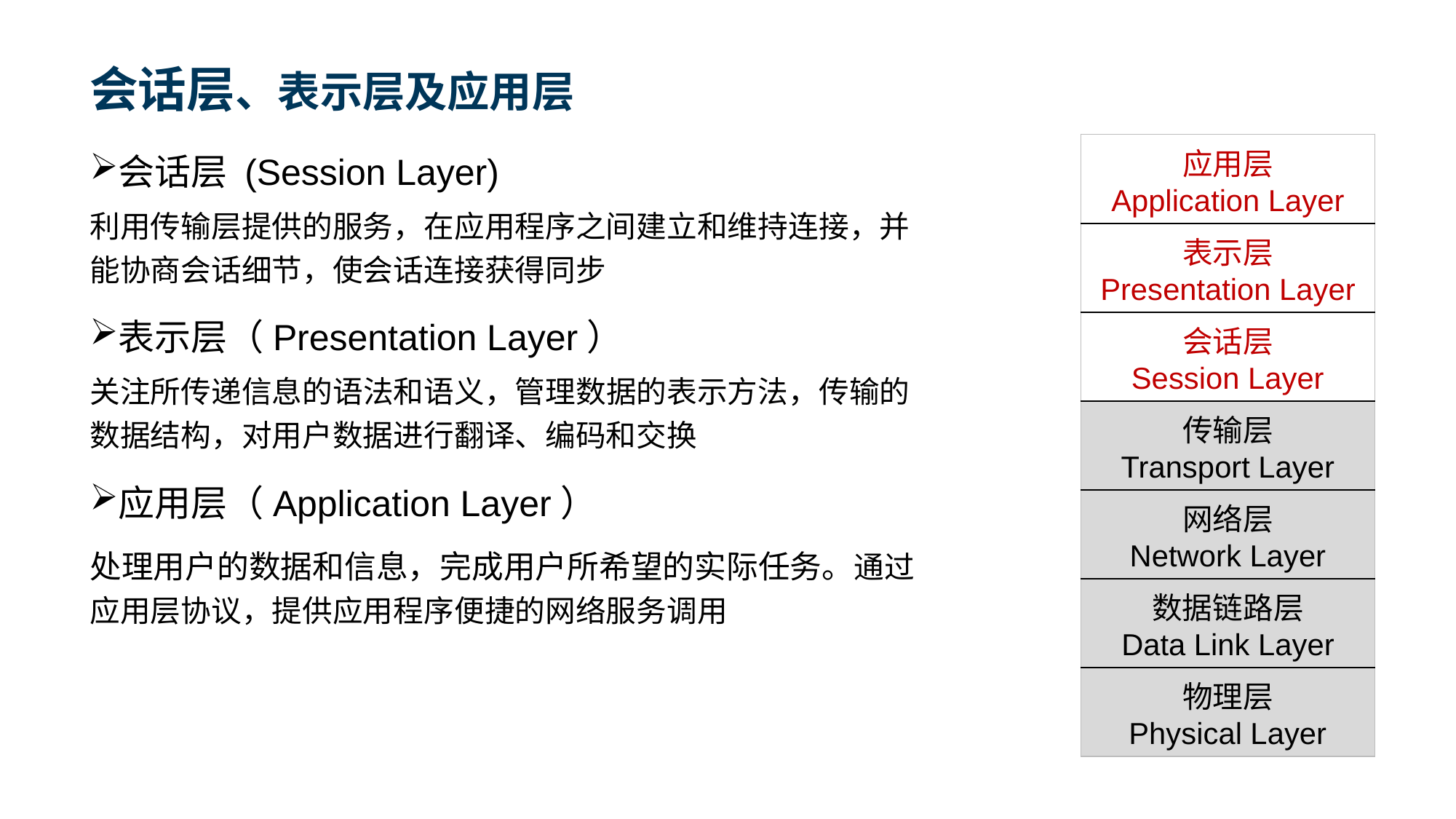

# 会话层、表示层及应用层
会话层 (Session Layer)
利用传输层提供的服务，在应用程序之间建立和维持连接，并能协商会话细节，使会话连接获得同步
表示层（Presentation Layer）
关注所传递信息的语法和语义，管理数据的表示方法，传输的数据结构，对用户数据进行翻译、编码和交换
应用层（Application Layer）
处理用户的数据和信息，完成用户所希望的实际任务。通过应用层协议，提供应用程序便捷的网络服务调用
| 应用层 Application Layer |
| --- |
| 表示层 Presentation Layer |
| 会话层 Session Layer |
| 传输层 Transport Layer |
| 网络层 Network Layer |
| 数据链路层 Data Link Layer |
| 物理层 Physical Layer |